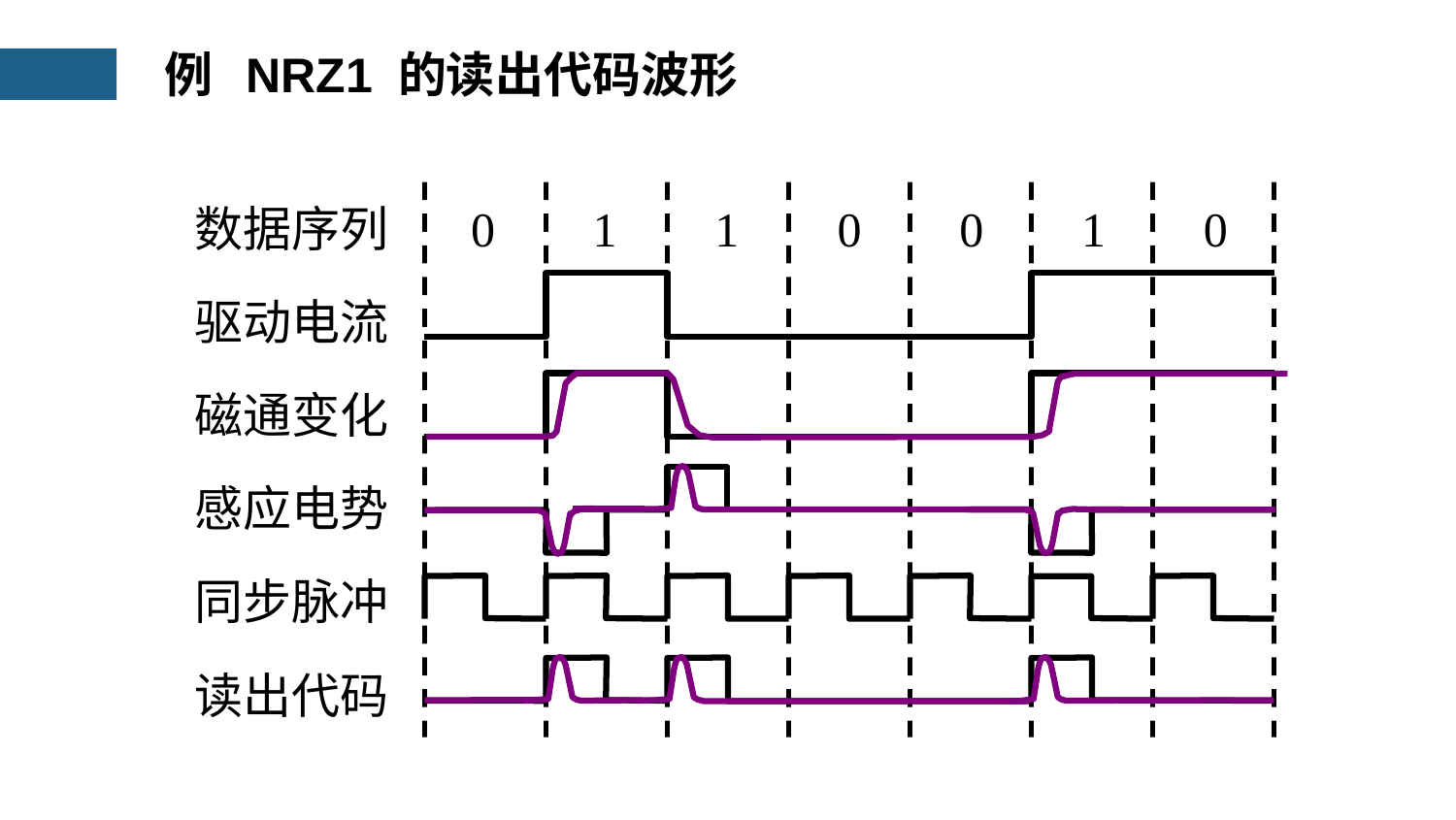

例  NRZ1 的读出代码波形

数据序列
0
1
1
0
0
1
0

驱动电流

磁通变化

感应电势

同步脉冲

读出代码